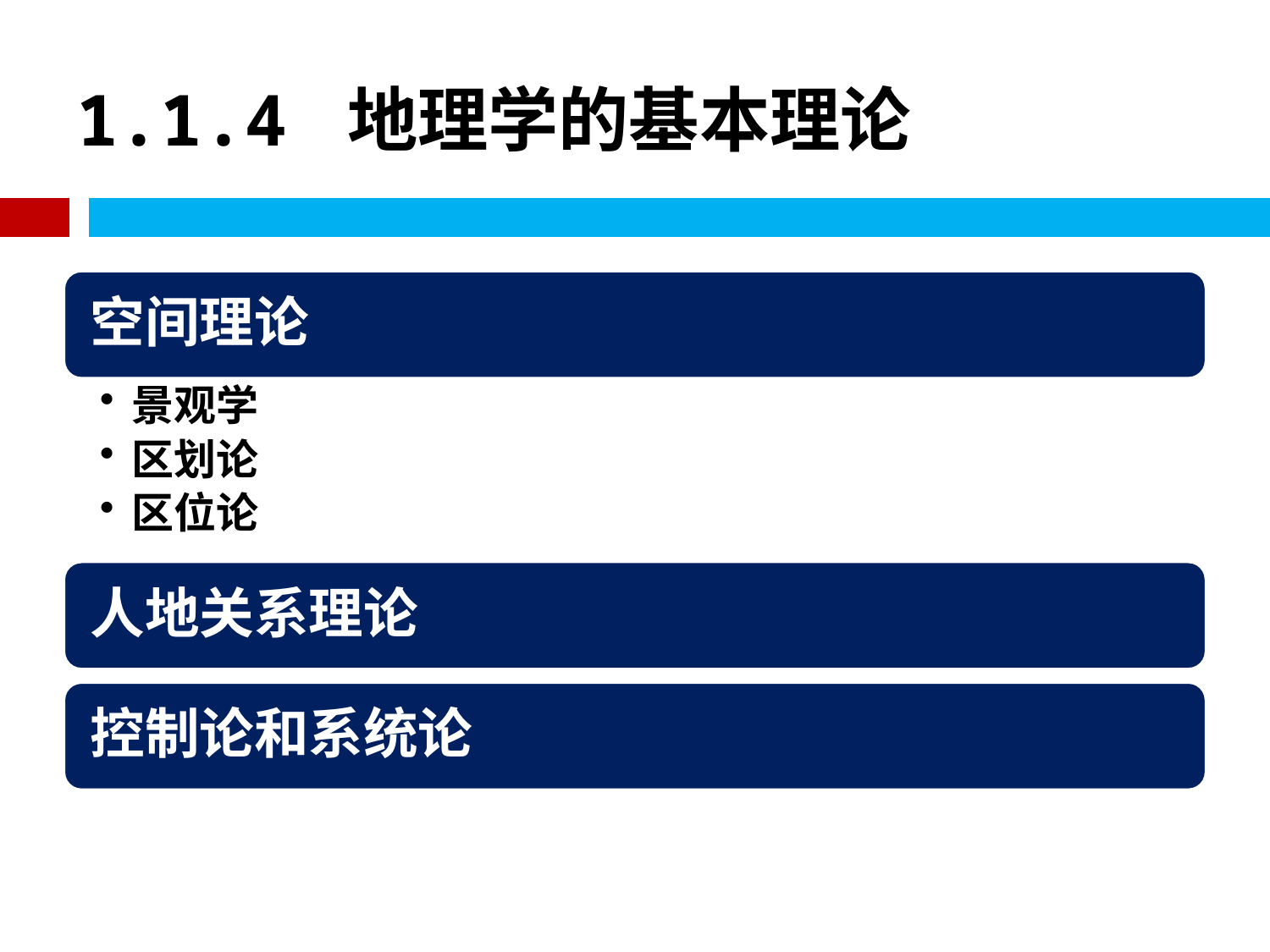

# 1.1.4 地理学的基本理论
空间理论
景观学
区划论
区位论
人地关系理论
控制论和系统论